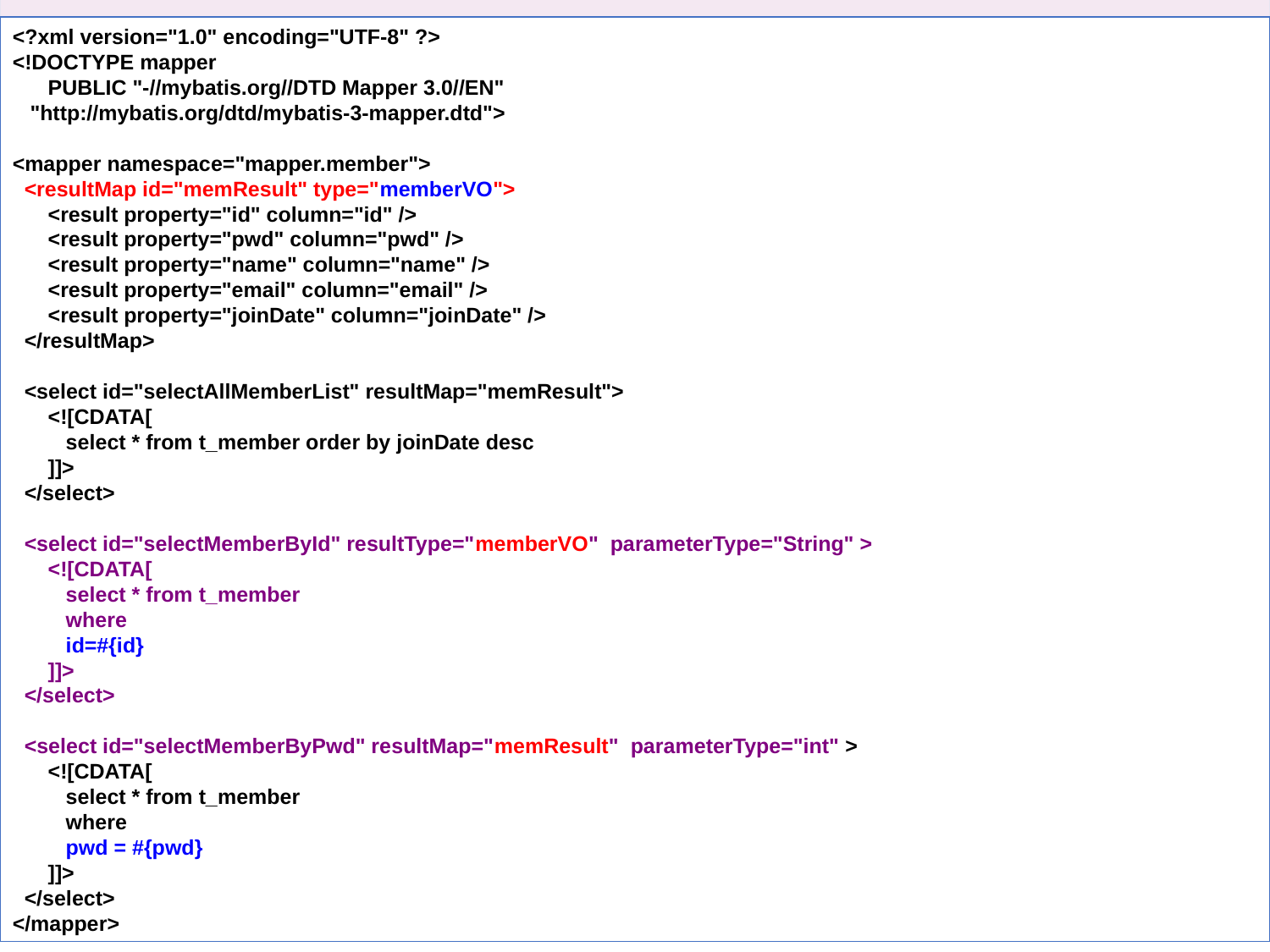

23장 마이바티스 프레임워크 사용하기
<?xml version="1.0" encoding="UTF-8" ?>
<!DOCTYPE mapper
      PUBLIC "-//mybatis.org//DTD Mapper 3.0//EN"
   "http://mybatis.org/dtd/mybatis-3-mapper.dtd">

<mapper namespace="mapper.member">
  <resultMap id="memResult" type="memberVO">
      <result property="id" column="id" />
      <result property="pwd" column="pwd" />
      <result property="name" column="name" />
      <result property="email" column="email" />
      <result property="joinDate" column="joinDate" />
  </resultMap>

  <select id="selectAllMemberList" resultMap="memResult">
      <![CDATA[
         select * from t_member order by joinDate desc
      ]]>
  </select>

  <select id="selectMemberById" resultType="memberVO"  parameterType="String" >
      <![CDATA[
         select * from t_member
         where
         id=#{id}
      ]]>
  </select>

  <select id="selectMemberByPwd" resultMap="memResult"  parameterType="int" >
      <![CDATA[
         select * from t_member
         where
         pwd = #{pwd}
      ]]>
  </select>
</mapper>